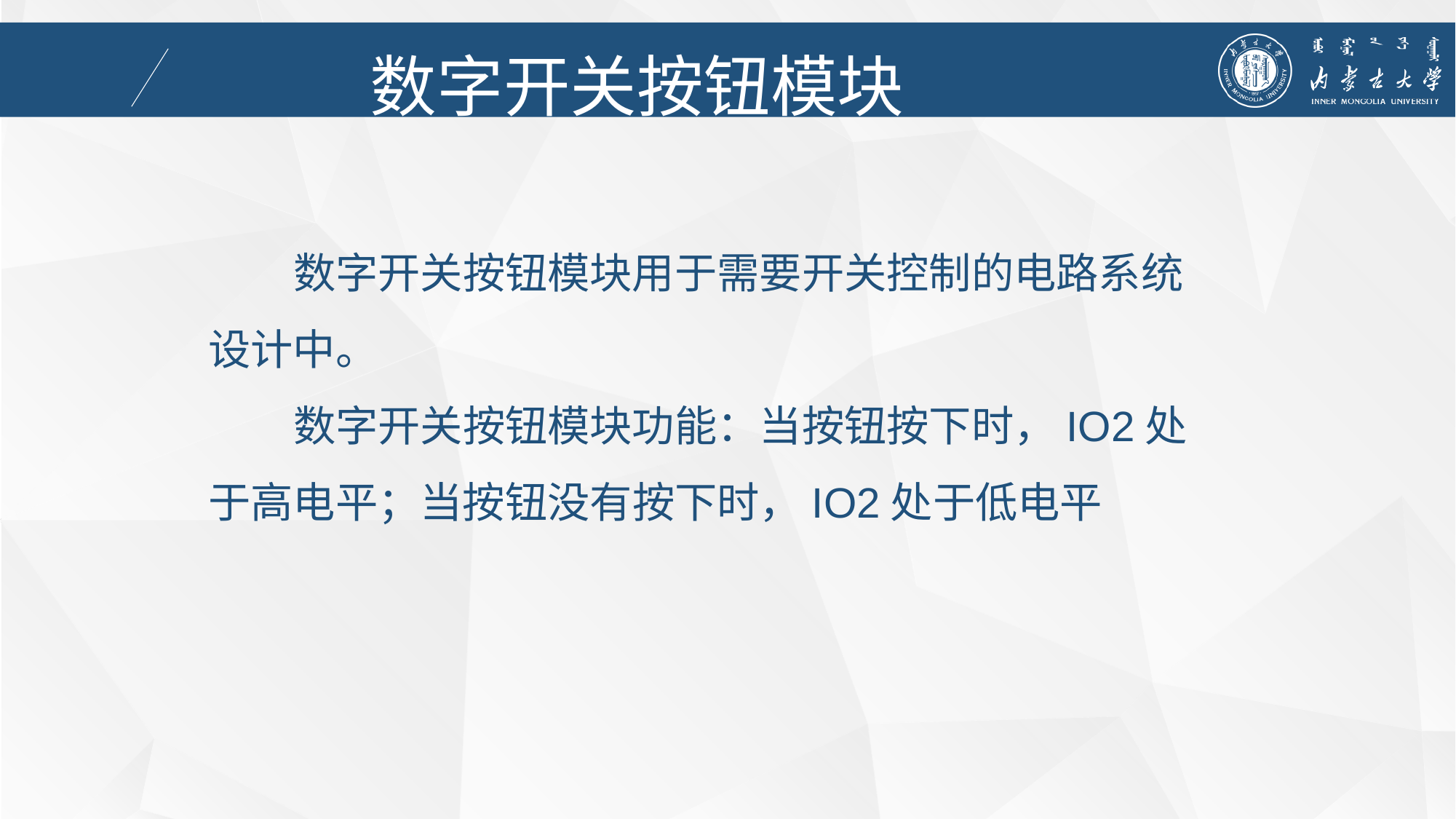

数字开关按钮模块
数字开关按钮模块用于需要开关控制的电路系统设计中。
数字开关按钮模块功能：当按钮按下时，IO2处于高电平；当按钮没有按下时，IO2处于低电平